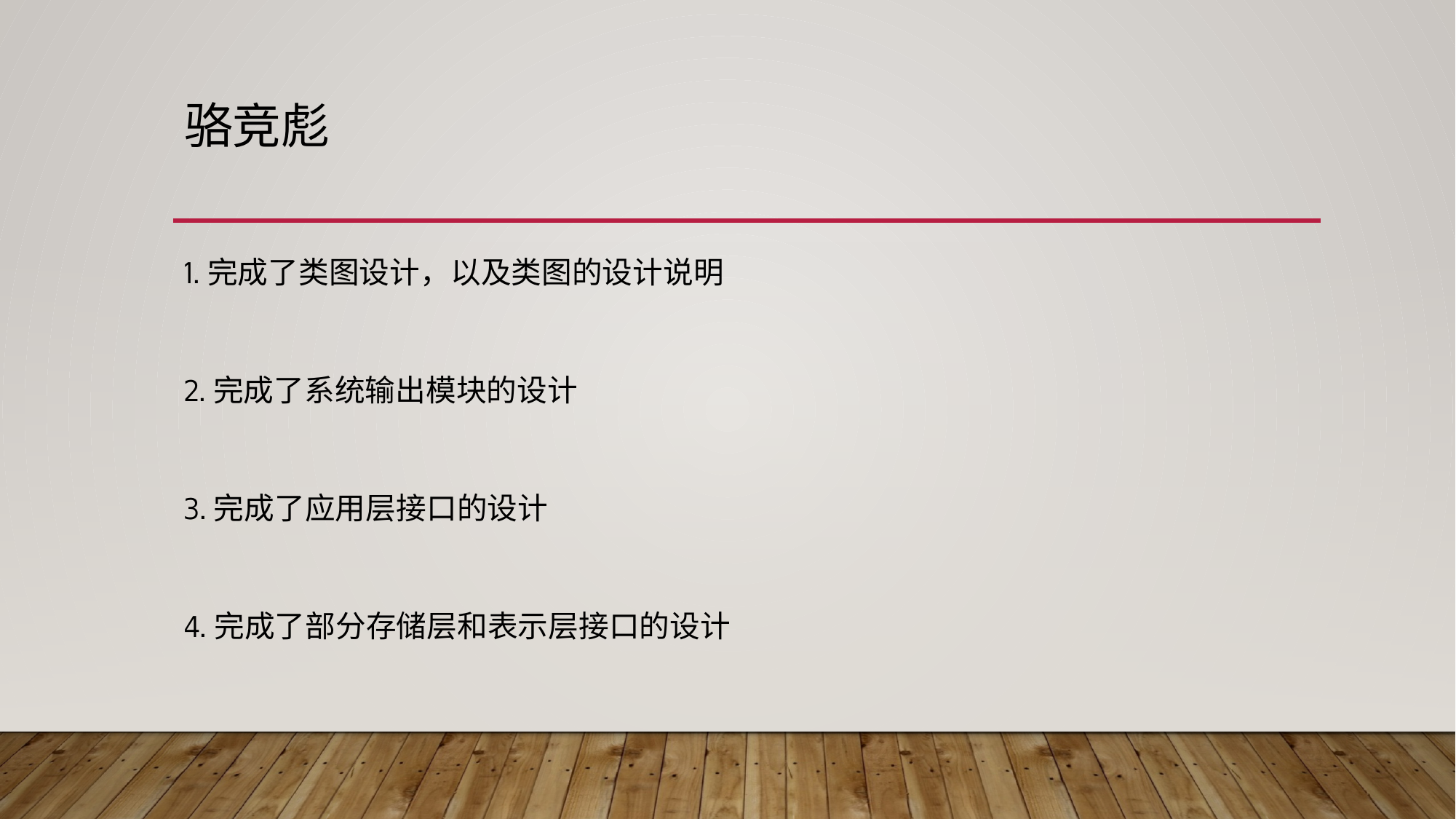

# 骆竞彪
1.完成了类图设计，以及类图的设计说明

2.完成了系统输出模块的设计

3.完成了应用层接口的设计

4.完成了部分存储层和表示层接口的设计